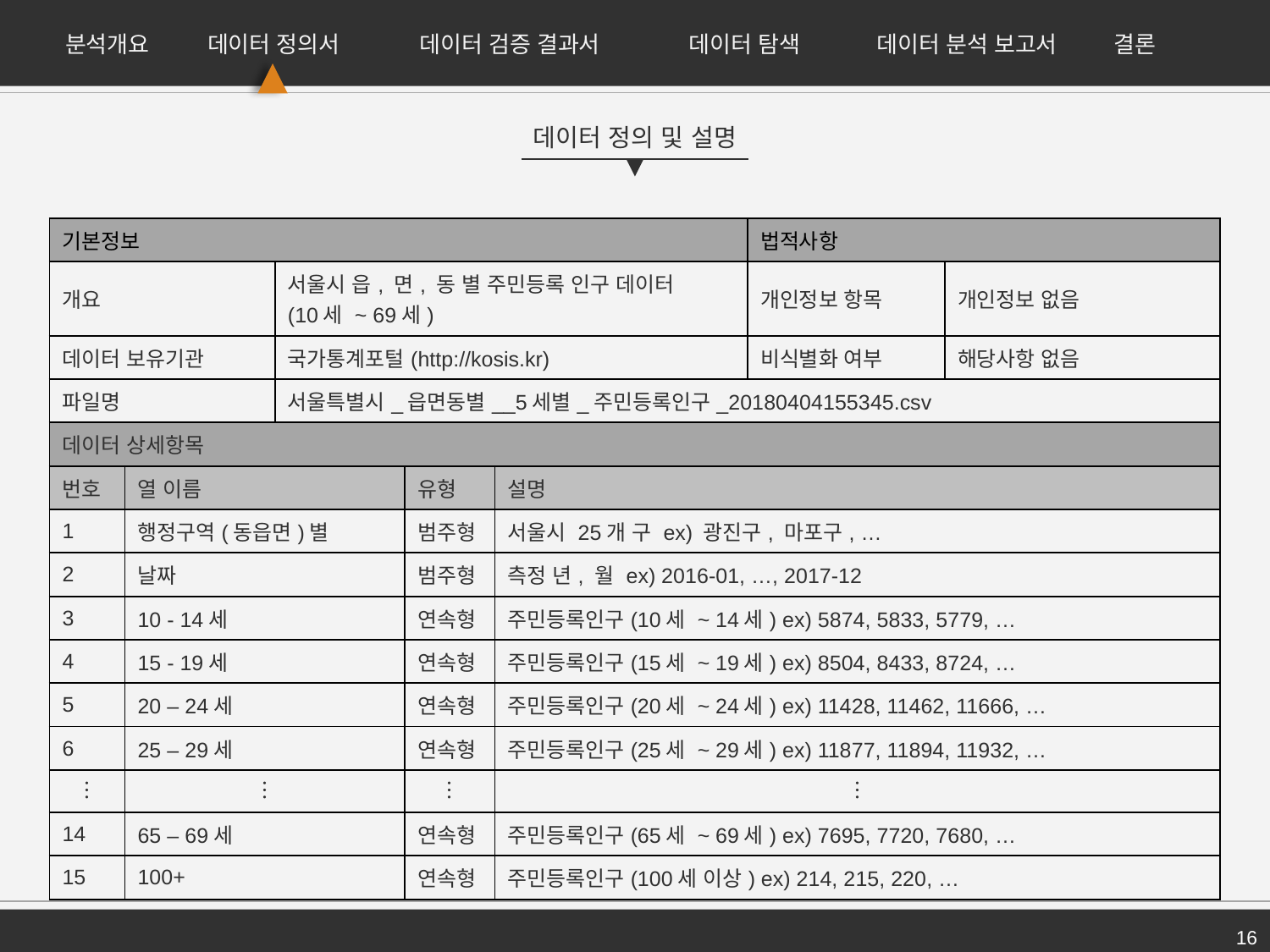

분석개요
데이터 정의서
데이터 검증 결과서
데이터 탐색
데이터 분석 보고서
결론

데이터 정의 및 설명

| 기본정보 |  |  |  |  | 법적사항 |  |
| --- | --- | --- | --- | --- | --- | --- |
| 개요 |  | 서울시 읍, 면, 동 별 주민등록 인구 데이터 (10세 ~ 69세) |  |  | 개인정보 항목 | 개인정보 없음 |
| 데이터 보유기관 |  | 국가통계포털(http://kosis.kr) |  |  | 비식별화 여부 | 해당사항 없음 |
| 파일명 |  | 서울특별시\_읍면동별\_\_5세별\_주민등록인구\_20180404155345.csv |  |  |  |  |
| 데이터 상세항목 |  |  |  |  |  |  |
| 번호 | 열 이름 |  | 유형 | 설명 |  |  |
| 1 | 행정구역(동읍면)별 |  | 범주형 | 서울시 25개 구 ex) 광진구, 마포구, … |  |  |
| 2 | 날짜 |  | 범주형 | 측정 년, 월 ex) 2016-01, …, 2017-12 |  |  |
| 3 | 10 - 14세 |  | 연속형 | 주민등록인구(10세 ~ 14세) ex) 5874, 5833, 5779, … |  |  |
| 4 | 15 - 19세 |  | 연속형 | 주민등록인구(15세 ~ 19세) ex) 8504, 8433, 8724, … |  |  |
| 5 | 20 – 24세 |  | 연속형 | 주민등록인구(20세 ~ 24세) ex) 11428, 11462, 11666, … |  |  |
| 6 | 25 – 29세 |  | 연속형 | 주민등록인구(25세 ~ 29세) ex) 11877, 11894, 11932, … |  |  |
| ︙ | ︙ |  | ︙ | ︙ |  |  |
| 14 | 65 – 69세 |  | 연속형 | 주민등록인구(65세 ~ 69세) ex) 7695, 7720, 7680, … |  |  |
| 15 | 100+ |  | 연속형 | 주민등록인구(100세 이상) ex) 214, 215, 220, … |  |  |

16